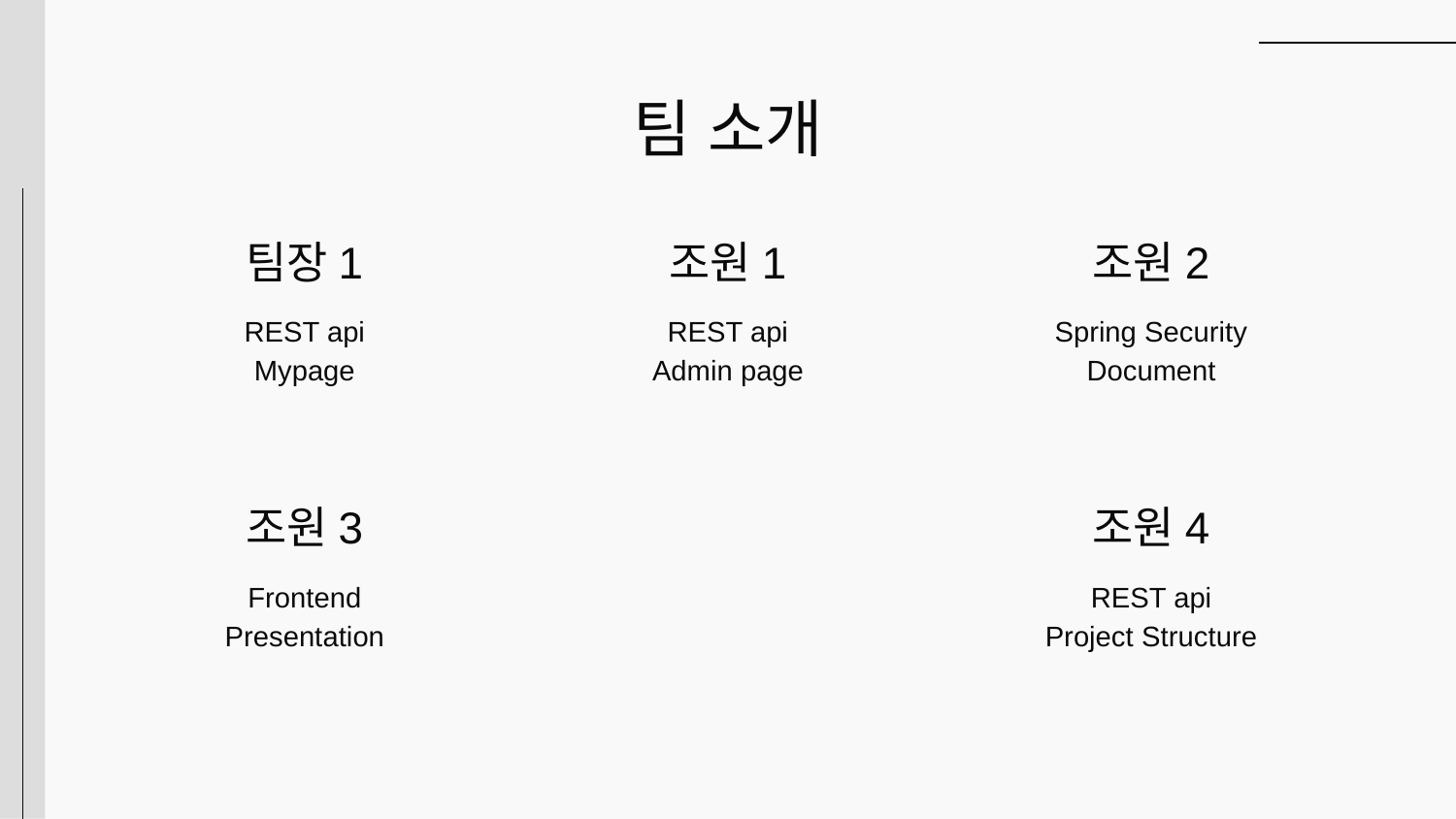

# 팀 소개
팀장1
조원1
조원2
REST api
Mypage
REST api
Admin page
Spring Security
Document
조원3
조원4
Frontend
Presentation
REST api
Project Structure